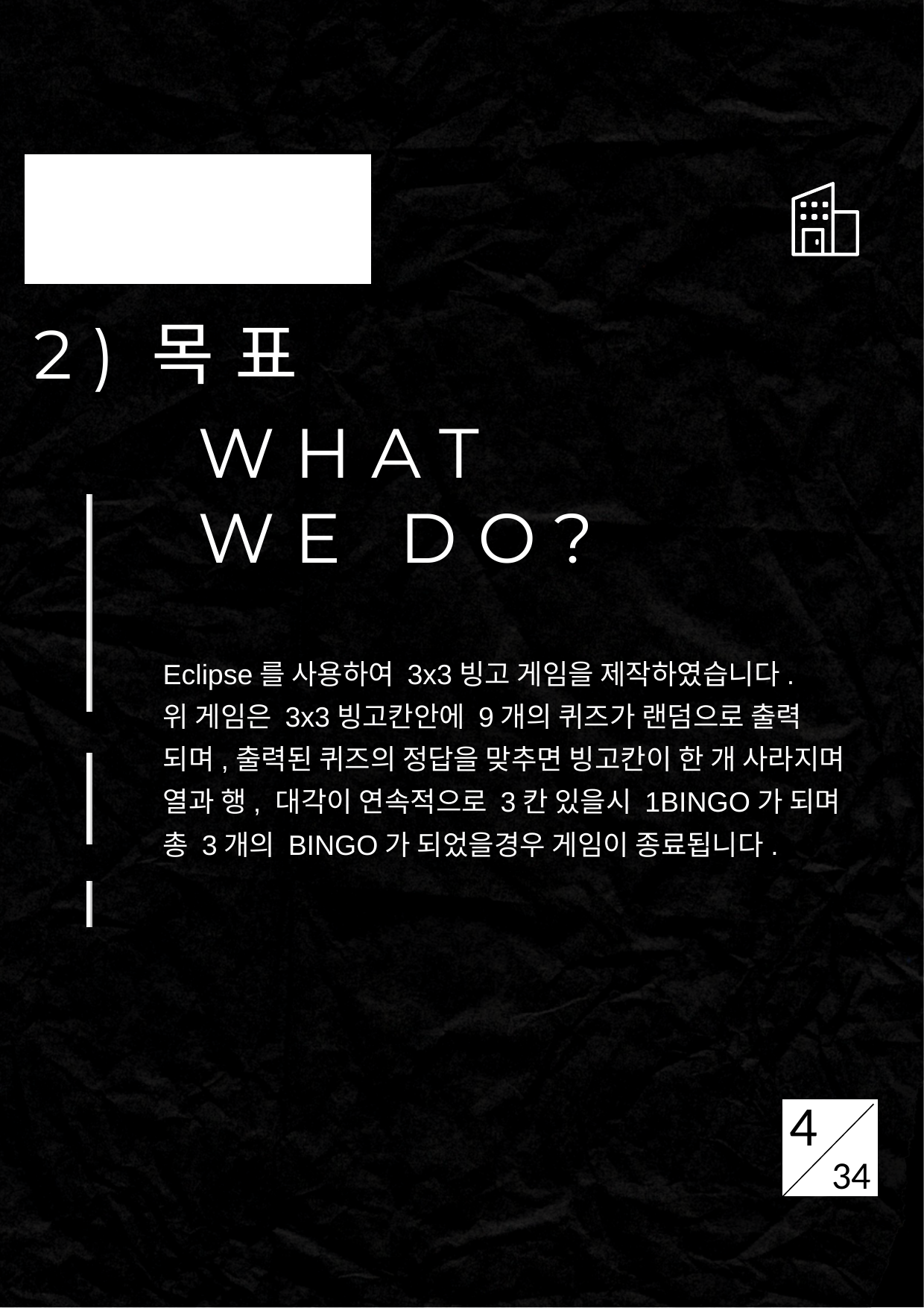

2)목표
WHAT WE DO?

Eclipse를 사용하여 3x3빙고 게임을 제작하였습니다.
위 게임은 3x3빙고칸안에 9개의 퀴즈가 랜덤으로 출력 되며,출력된 퀴즈의 정답을 맞추면 빙고칸이 한 개 사라지며 열과 행, 대각이 연속적으로 3칸 있을시 1BINGO가 되며 총 3개의 BINGO가 되었을경우 게임이 종료됩니다.

4

4
4

34